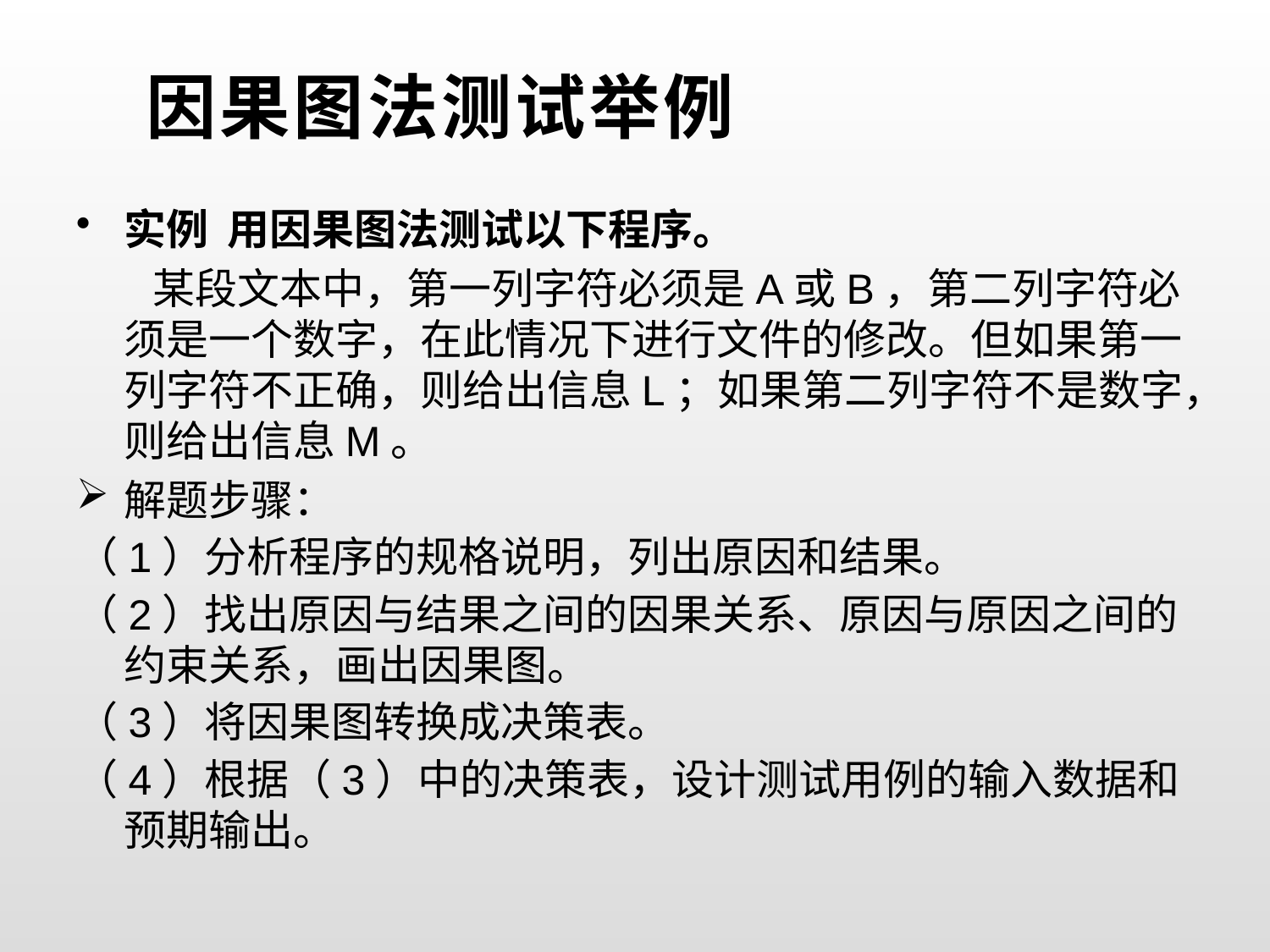

# 因果图法测试举例
实例  用因果图法测试以下程序。
       某段文本中，第一列字符必须是A或B，第二列字符必须是一个数字，在此情况下进行文件的修改。但如果第一列字符不正确，则给出信息L；如果第二列字符不是数字，则给出信息M。
解题步骤：
（1）分析程序的规格说明，列出原因和结果。
（2）找出原因与结果之间的因果关系、原因与原因之间的约束关系，画出因果图。
（3）将因果图转换成决策表。
（4）根据（3）中的决策表，设计测试用例的输入数据和预期输出。